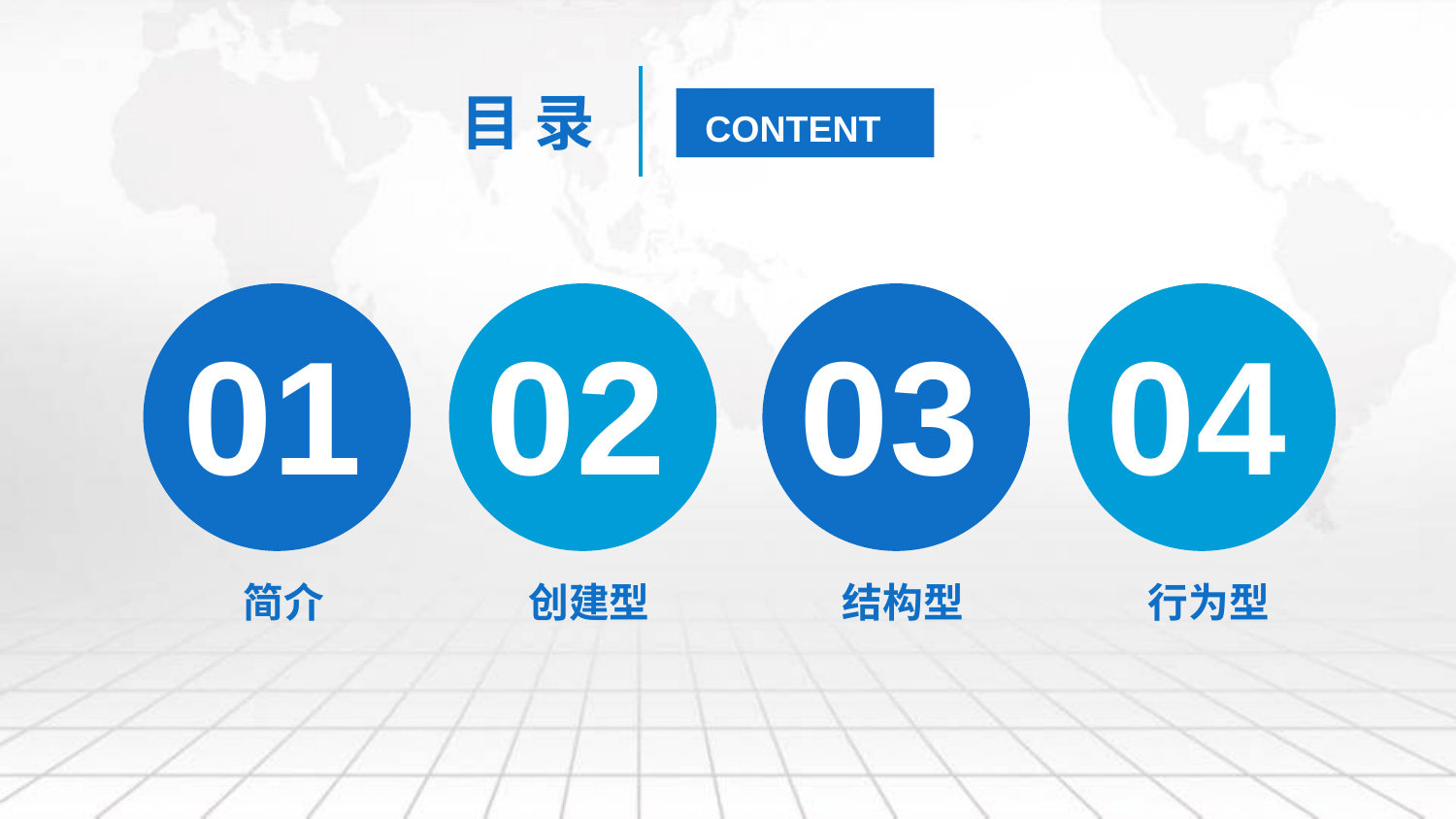

目 录

CONTENTS

01
02
03
04
简介

创建型

结构型

行为型